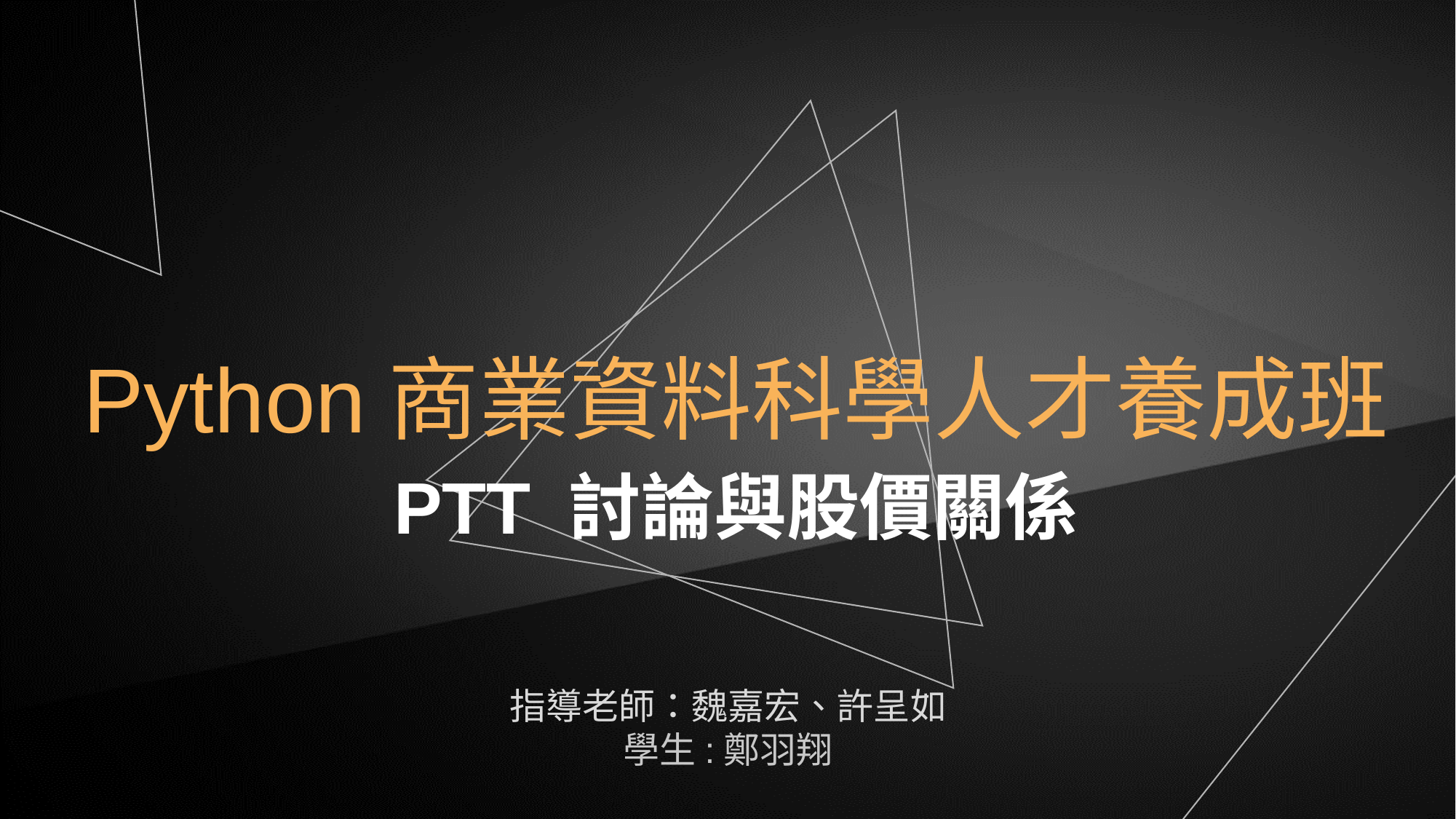

Python商業資料科學人才養成班
PTT 討論與股價關係

指導老師：魏嘉宏、許呈如
學生:鄭羽翔